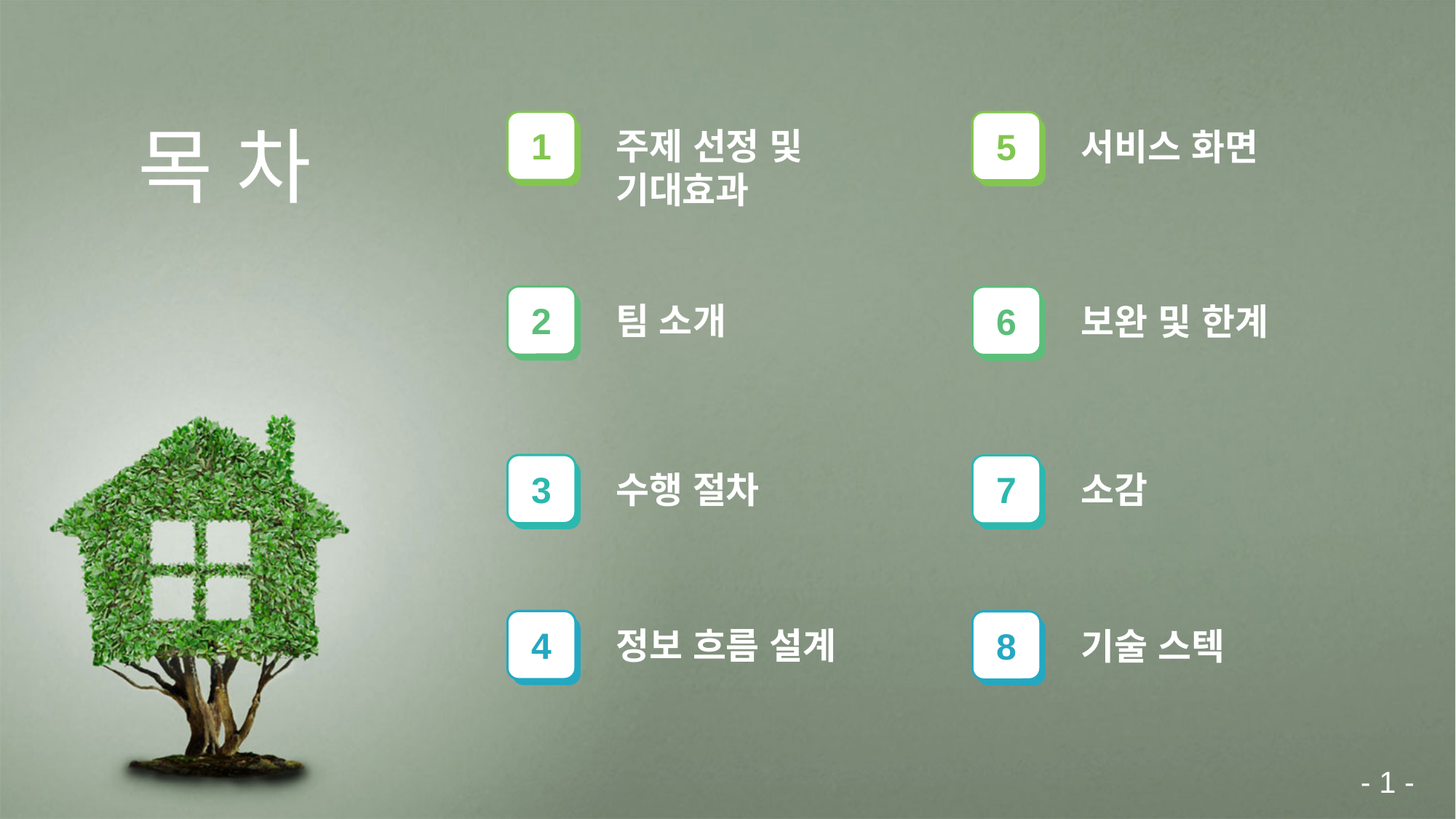

목 차

1
주제 선정 및 기대효과
5
서비스 화면

2
팀 소개
6
보완 및 한계

3
수행 절차
7
소감

4
정보 흐름 설계
8
기술 스텍
- 1 -